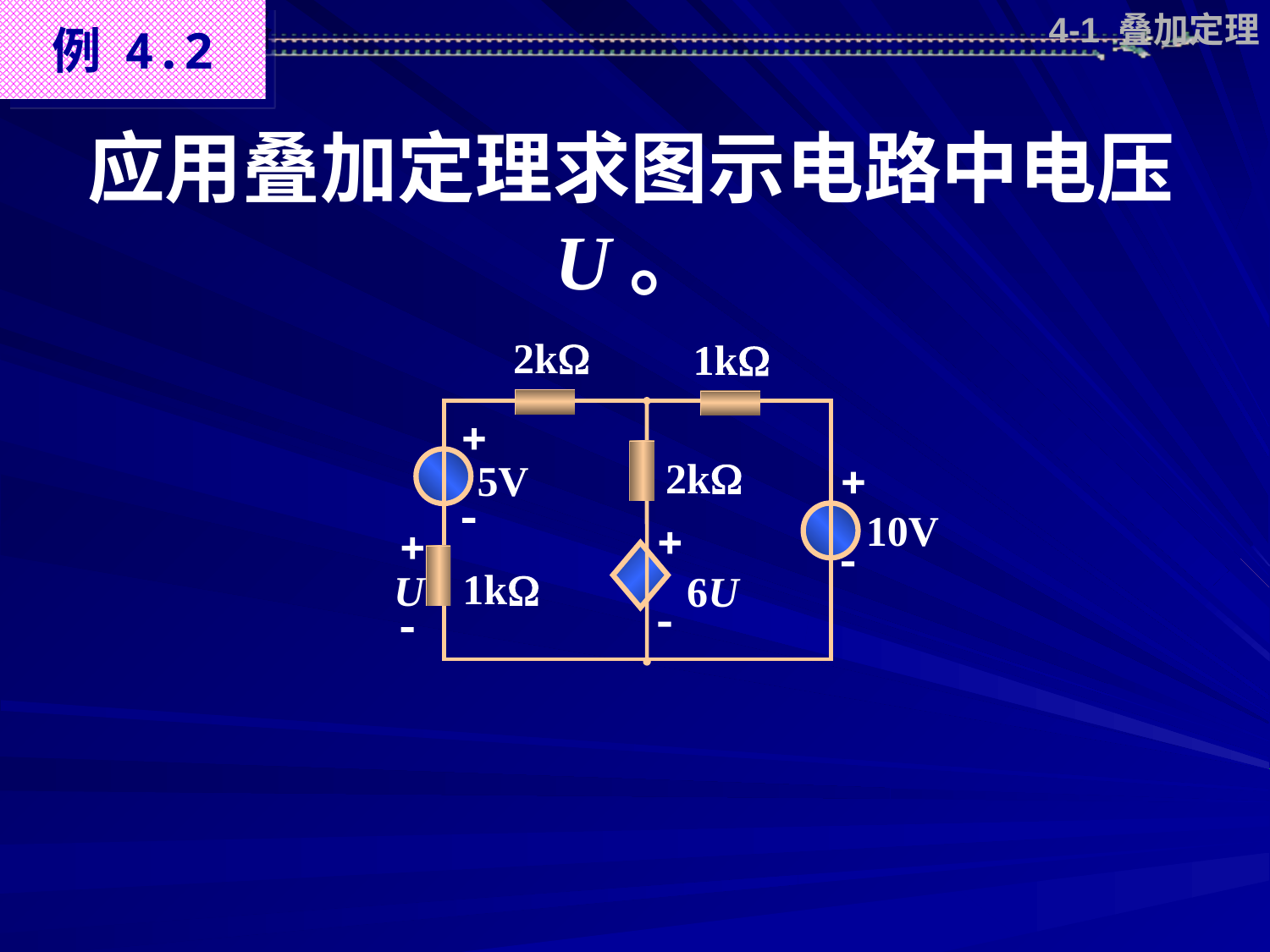

例 4.2
4-1 叠加定理
应用叠加定理求图示电路中电压 U。
2kΩ
1kΩ

+

−
2kΩ

5V

+

−

10V
+

−
+

−
1kΩ

U
6U